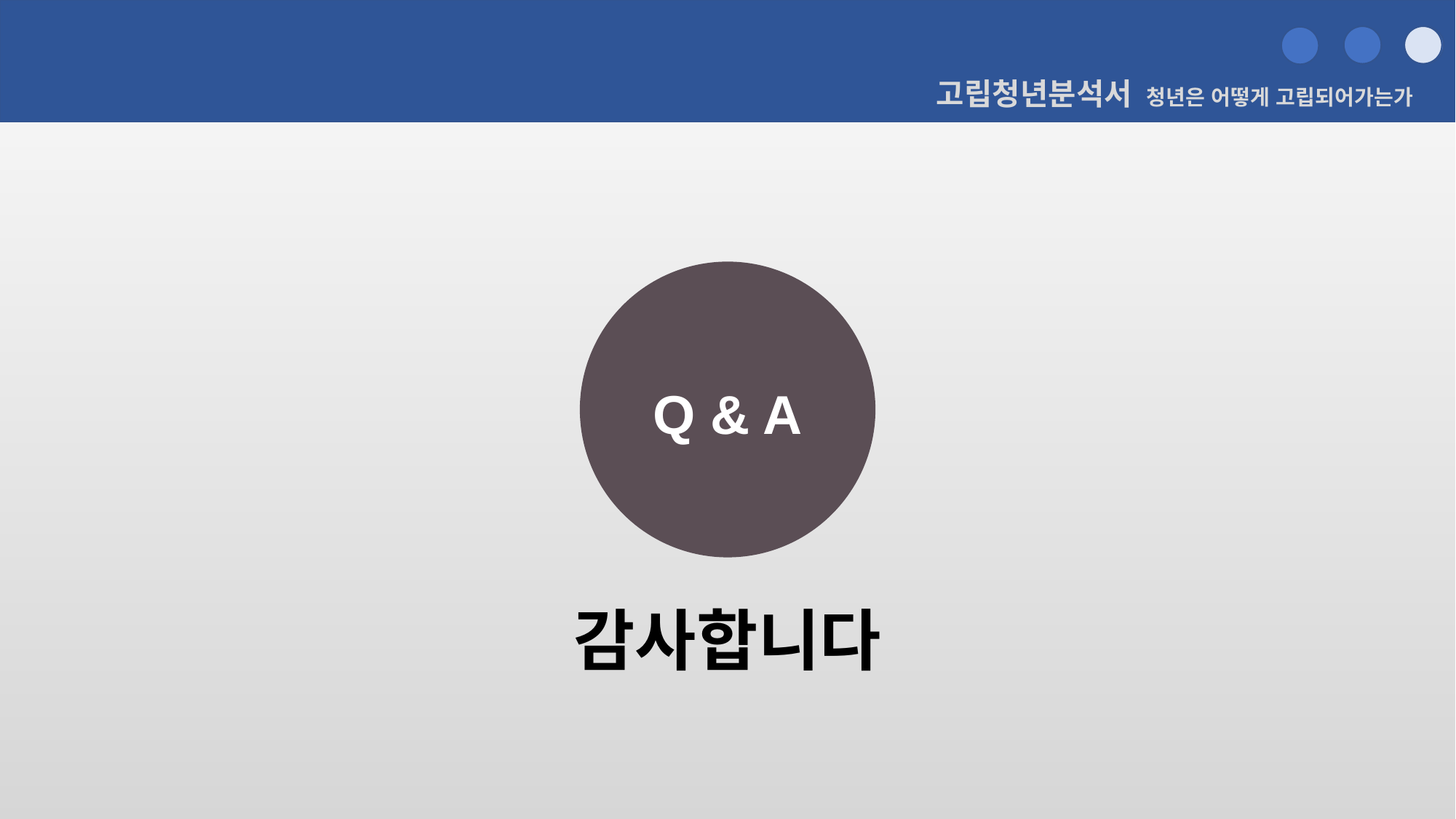

고립청년분석서 청년은 어떻게 고립되어가는가
Q & A

감사합니다